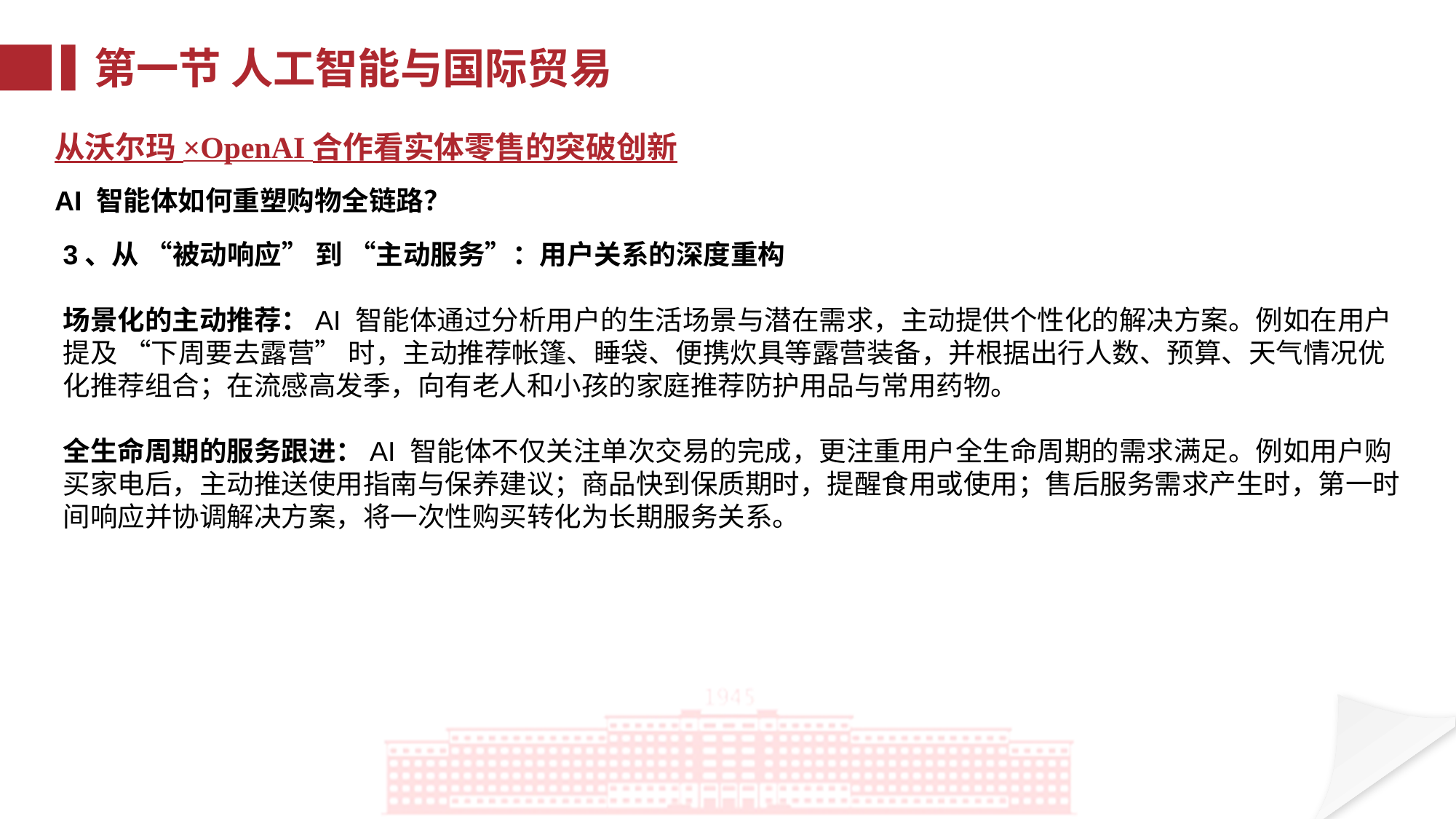

第一节 人工智能与国际贸易
从沃尔玛 ×OpenAI 合作看实体零售的突破创新
AI 智能体如何重塑购物全链路？
3、从 “被动响应” 到 “主动服务”：用户关系的深度重构

场景化的主动推荐：AI 智能体通过分析用户的生活场景与潜在需求，主动提供个性化的解决方案。例如在用户提及 “下周要去露营” 时，主动推荐帐篷、睡袋、便携炊具等露营装备，并根据出行人数、预算、天气情况优化推荐组合；在流感高发季，向有老人和小孩的家庭推荐防护用品与常用药物。

全生命周期的服务跟进：AI 智能体不仅关注单次交易的完成，更注重用户全生命周期的需求满足。例如用户购买家电后，主动推送使用指南与保养建议；商品快到保质期时，提醒食用或使用；售后服务需求产生时，第一时间响应并协调解决方案，将一次性购买转化为长期服务关系。